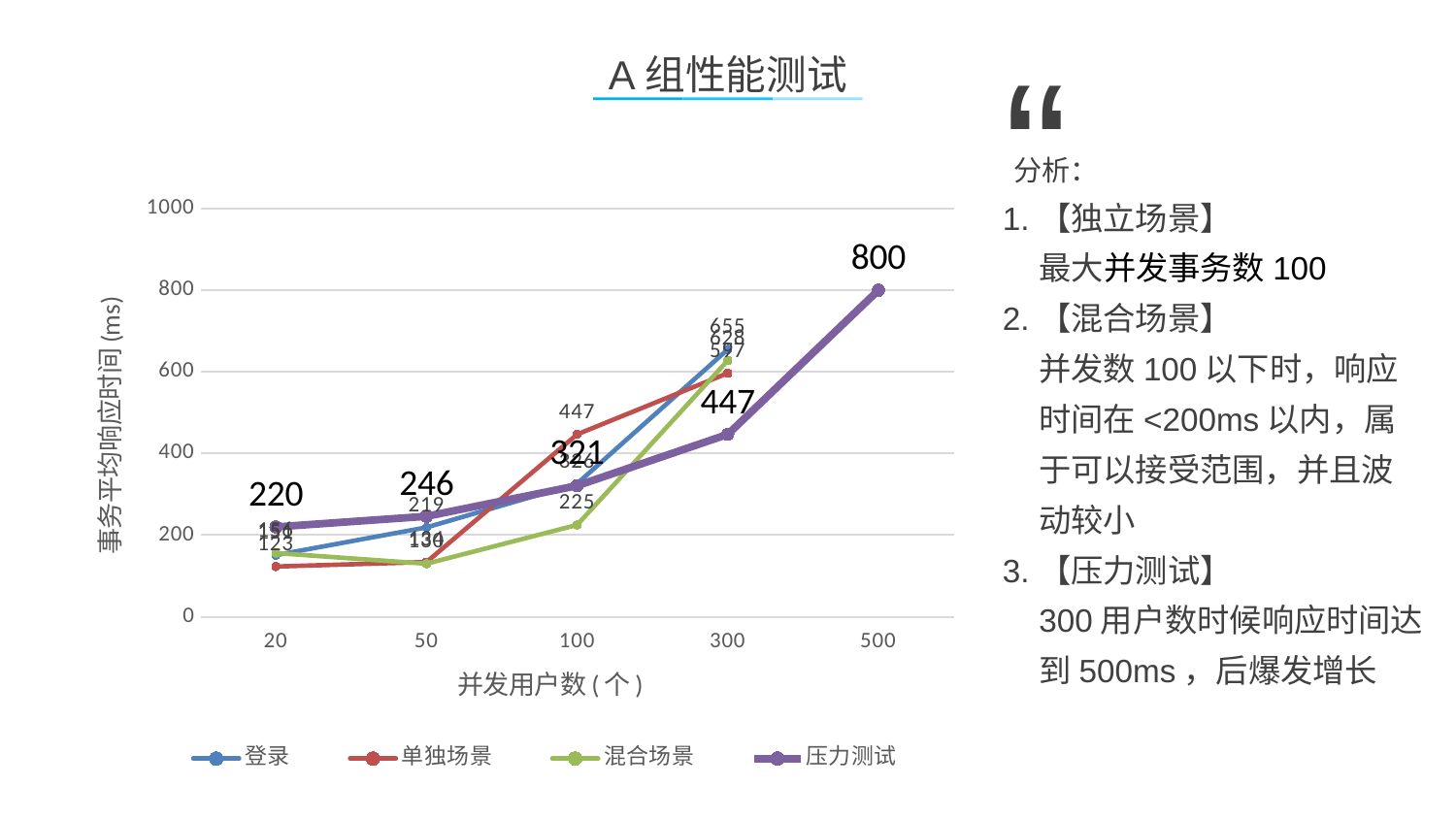

“
A组性能测试

 分析：
【独立场景】
最大并发事务数100
【混合场景】
并发数100以下时，响应时间在<200ms以内，属于可以接受范围，并且波动较小
【压力测试】
300用户数时候响应时间达到500ms，后爆发增长

[unsupported chart]